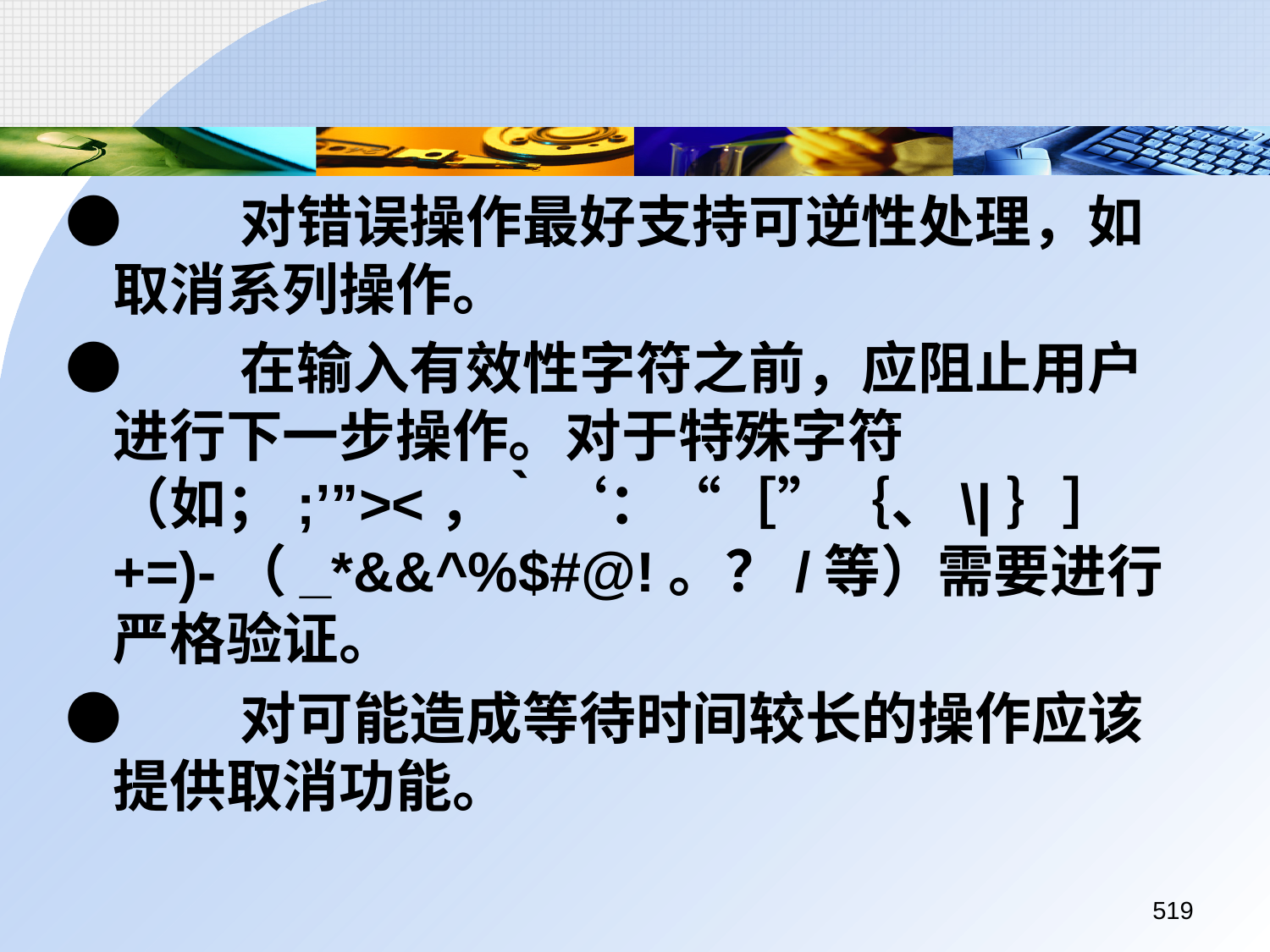

●	对错误操作最好支持可逆性处理，如取消系列操作。
●	在输入有效性字符之前，应阻止用户进行下一步操作。对于特殊字符（如；;’”><，｀‘：“［”｛、\|｝］+=)-（_*&&^%$#@!。？/等）需要进行严格验证。
●	对可能造成等待时间较长的操作应该提供取消功能。
519